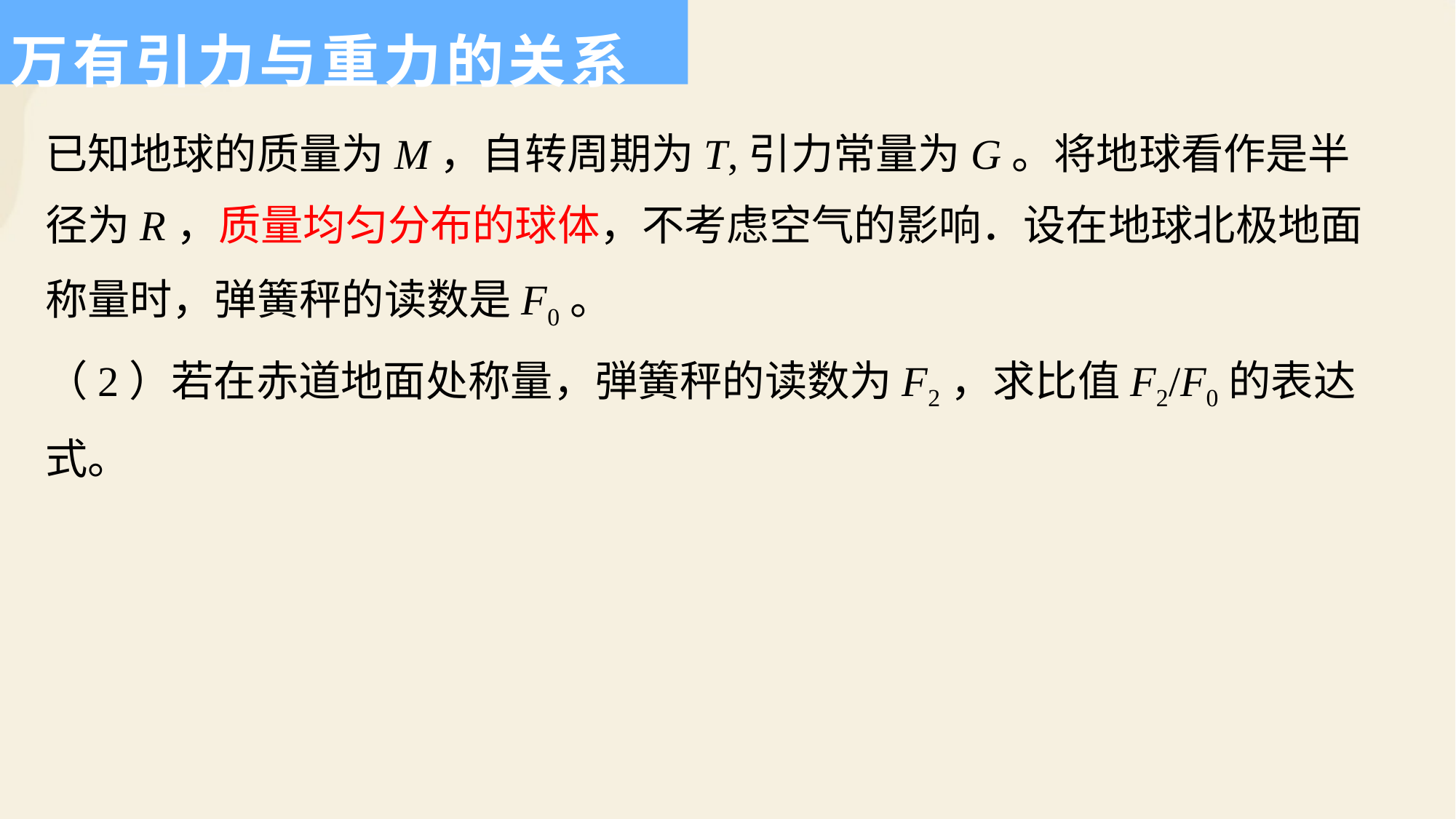

万有引力与重力的关系
已知地球的质量为M，自转周期为T,引力常量为G。将地球看作是半径为R，质量均匀分布的球体，不考虑空气的影响．设在地球北极地面称量时，弹簧秤的读数是F0。
（2）若在赤道地面处称量，弾簧秤的读数为F2，求比值F2/F0的表达式。